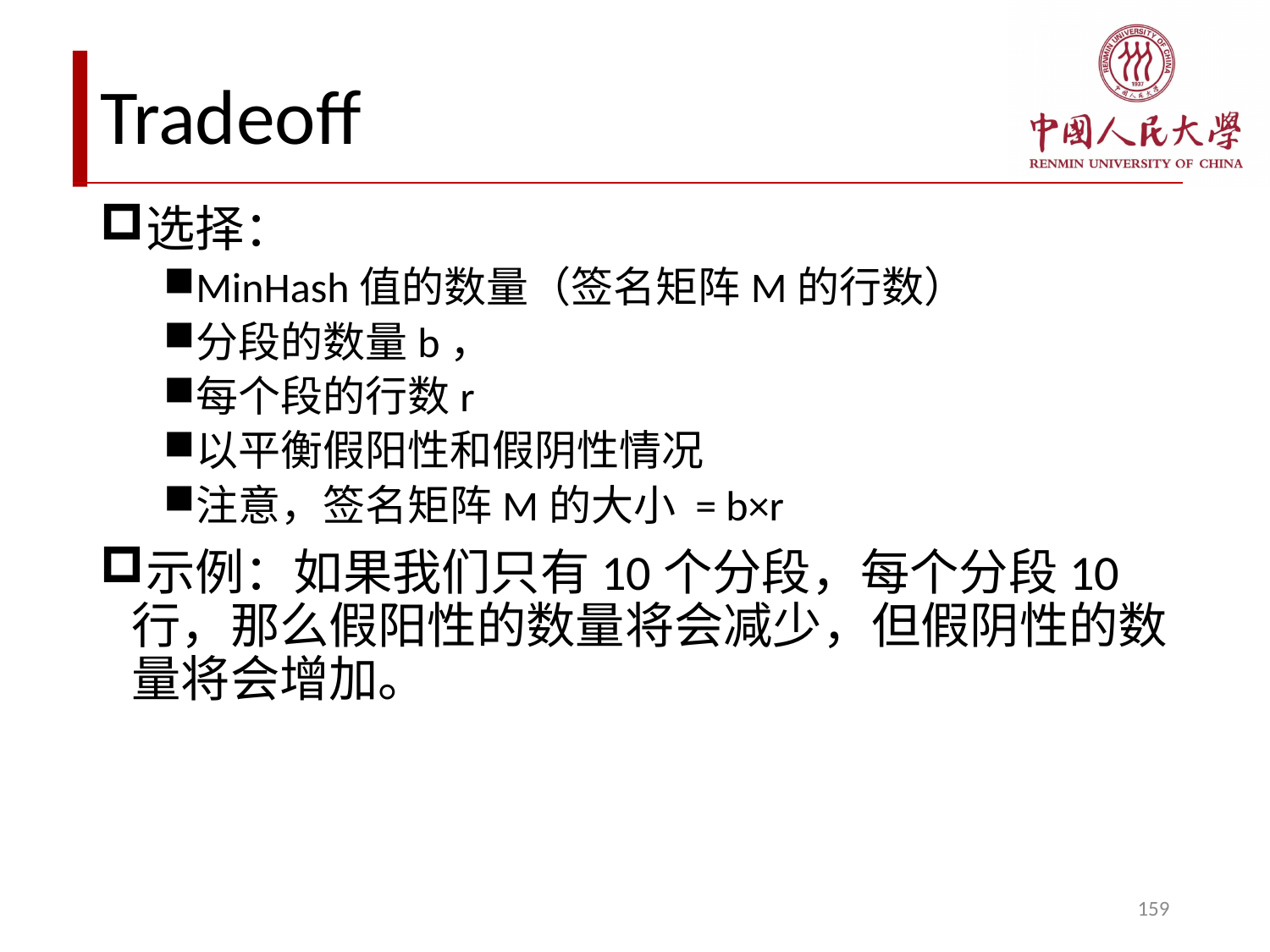

# Tradeoff
选择：
MinHash值的数量（签名矩阵M的行数）
分段的数量b，
每个段的行数r
以平衡假阳性和假阴性情况
注意，签名矩阵M的大小 = b×r
示例：如果我们只有10个分段，每个分段10行，那么假阳性的数量将会减少，但假阴性的数量将会增加。

159